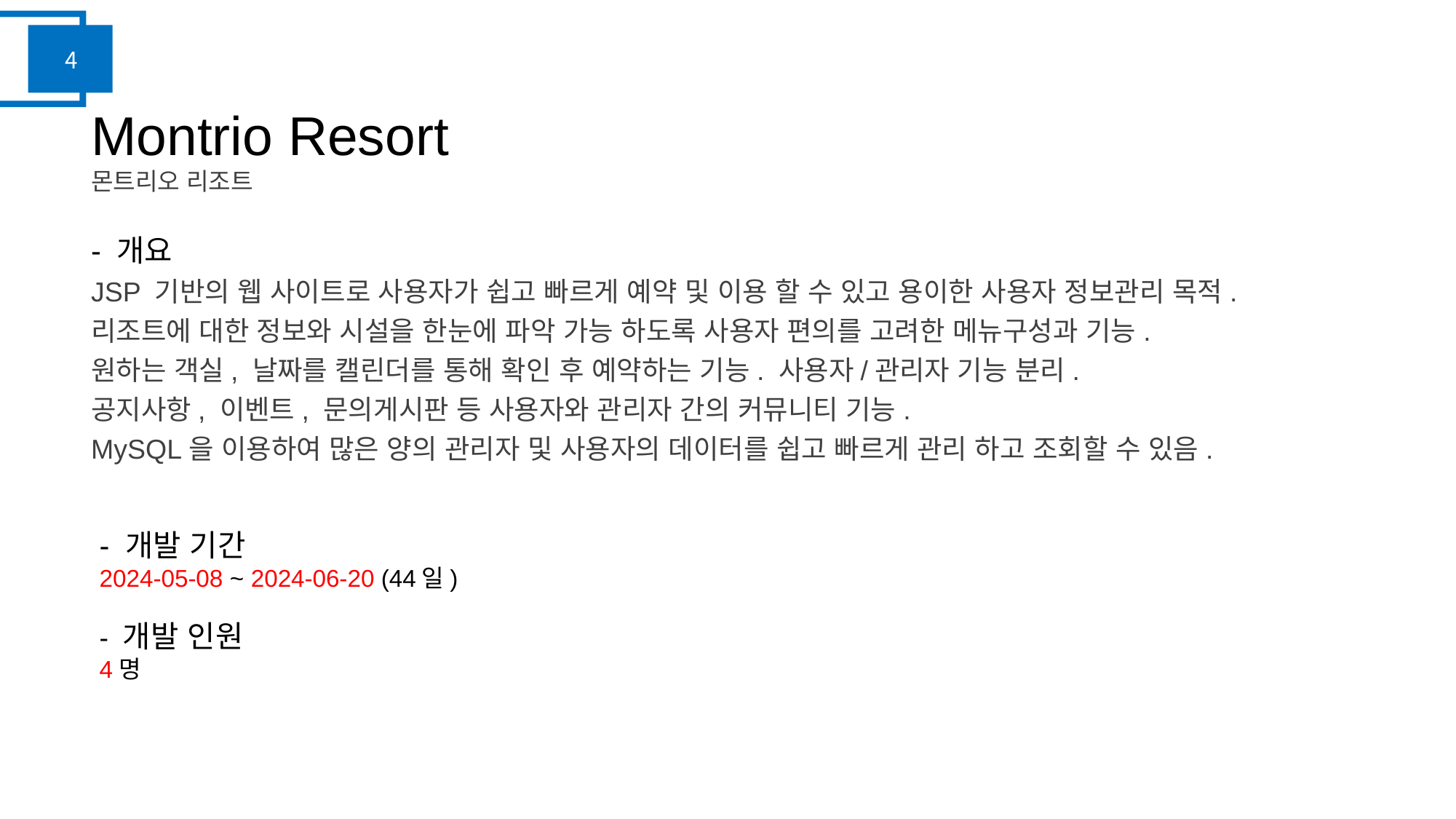

Montrio Resort
몬트리오 리조트

- 개요
JSP 기반의 웹 사이트로 사용자가 쉽고 빠르게 예약 및 이용 할 수 있고 용이한 사용자 정보관리 목적.
리조트에 대한 정보와 시설을 한눈에 파악 가능 하도록 사용자 편의를 고려한 메뉴구성과 기능.
원하는 객실, 날짜를 캘린더를 통해 확인 후 예약하는 기능. 사용자/관리자 기능 분리.
공지사항, 이벤트, 문의게시판 등 사용자와 관리자 간의 커뮤니티 기능.
MySQL을 이용하여 많은 양의 관리자 및 사용자의 데이터를 쉽고 빠르게 관리 하고 조회할 수 있음.

- 개발 기간
2024-05-08 ~ 2024-06-20 (44일)
- 개발 인원
4명